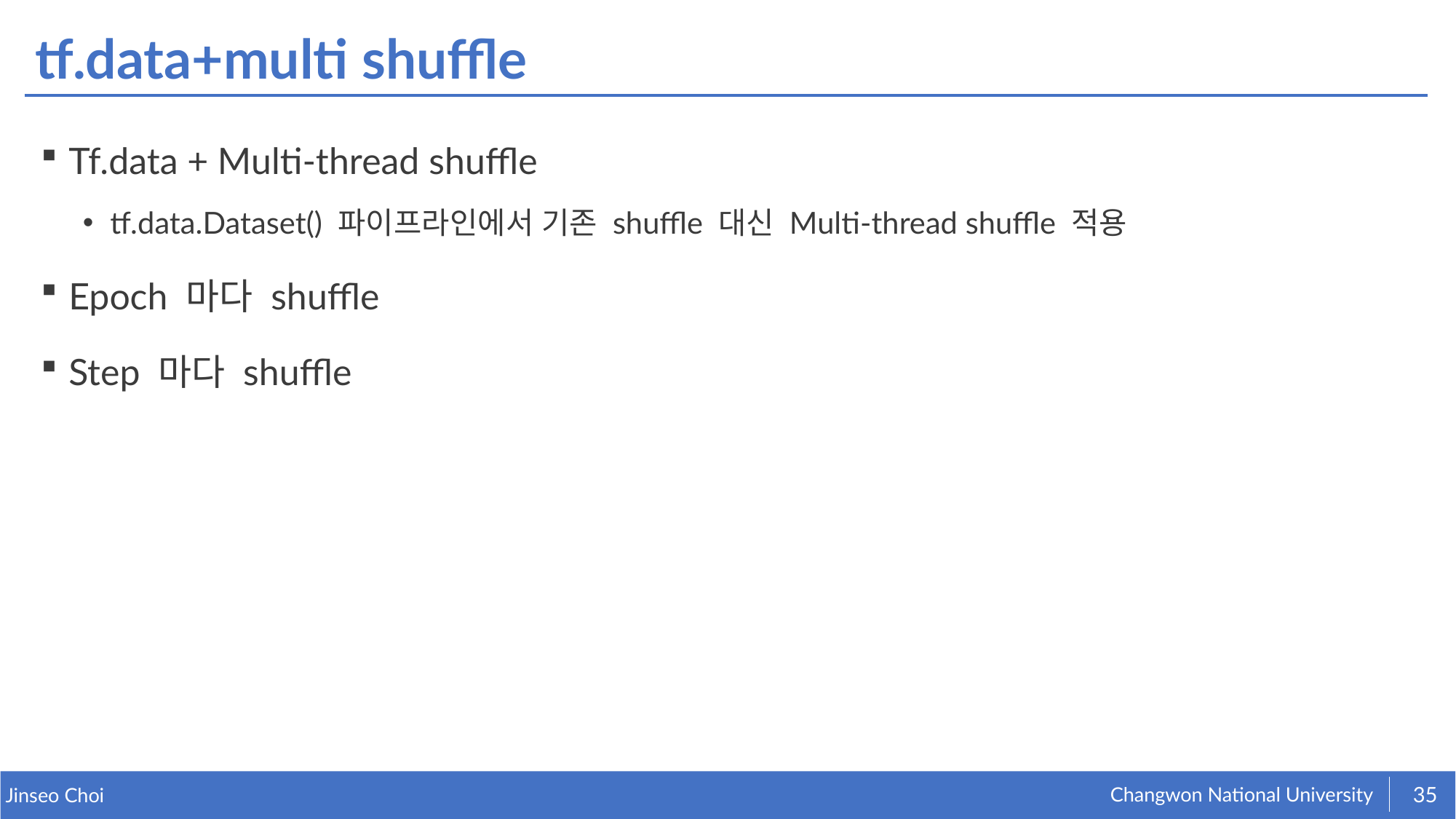

# tf.data+multi shuffle
Tf.data + Multi-thread shuffle
tf.data.Dataset() 파이프라인에서 기존 shuffle 대신 Multi-thread shuffle 적용
Epoch 마다 shuffle
Step 마다 shuffle
35